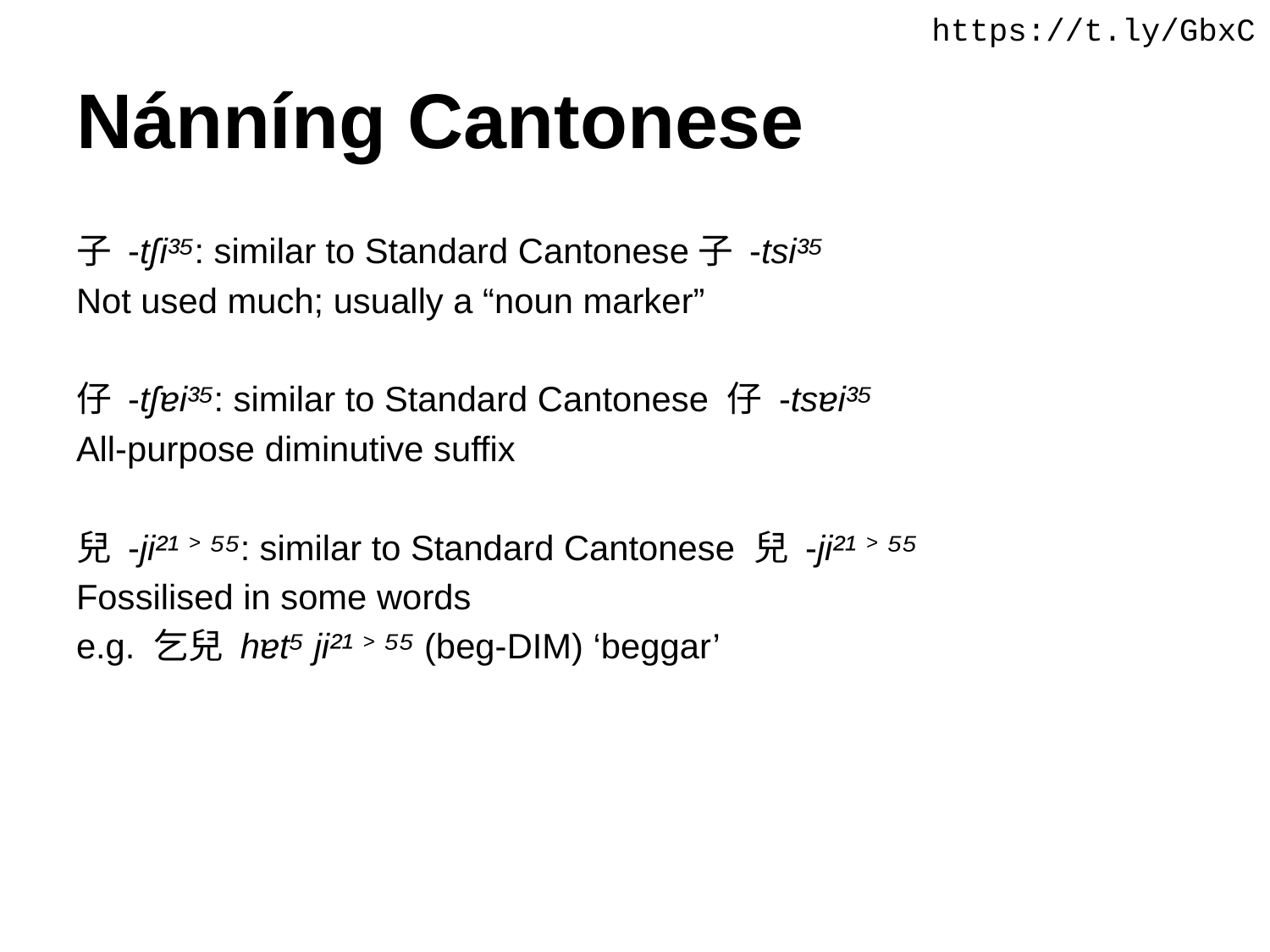

https://t.ly/GbxC
# Nánníng Cantonese
子 -tʃi³⁵: similar to Standard Cantonese子 -tsi³⁵
Not used much; usually a “noun marker”

仔 -tʃɐi³⁵: similar to Standard Cantonese 仔 -tsɐi³⁵
All-purpose diminutive suffix

兒 -ji²¹ > ⁵⁵: similar to Standard Cantonese 兒 -ji²¹ > ⁵⁵
Fossilised in some words
e.g. 乞兒 hɐt⁵ ji²¹ > ⁵⁵ (beg-dim) ‘beggar’